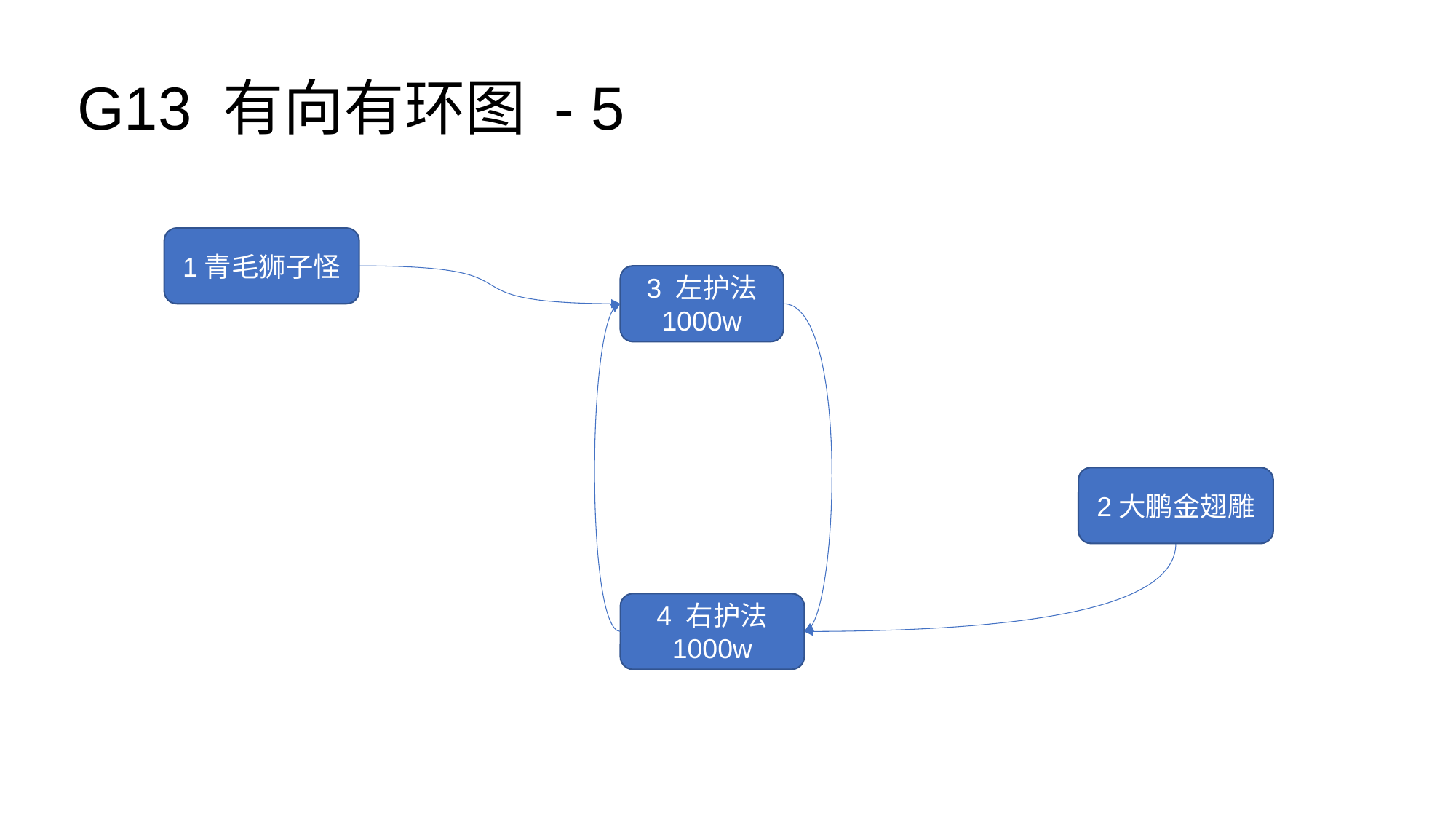

G13 有向有环图 - 5
1青毛狮子怪
3 左护法
1000w
2大鹏金翅雕
4 右护法
1000w